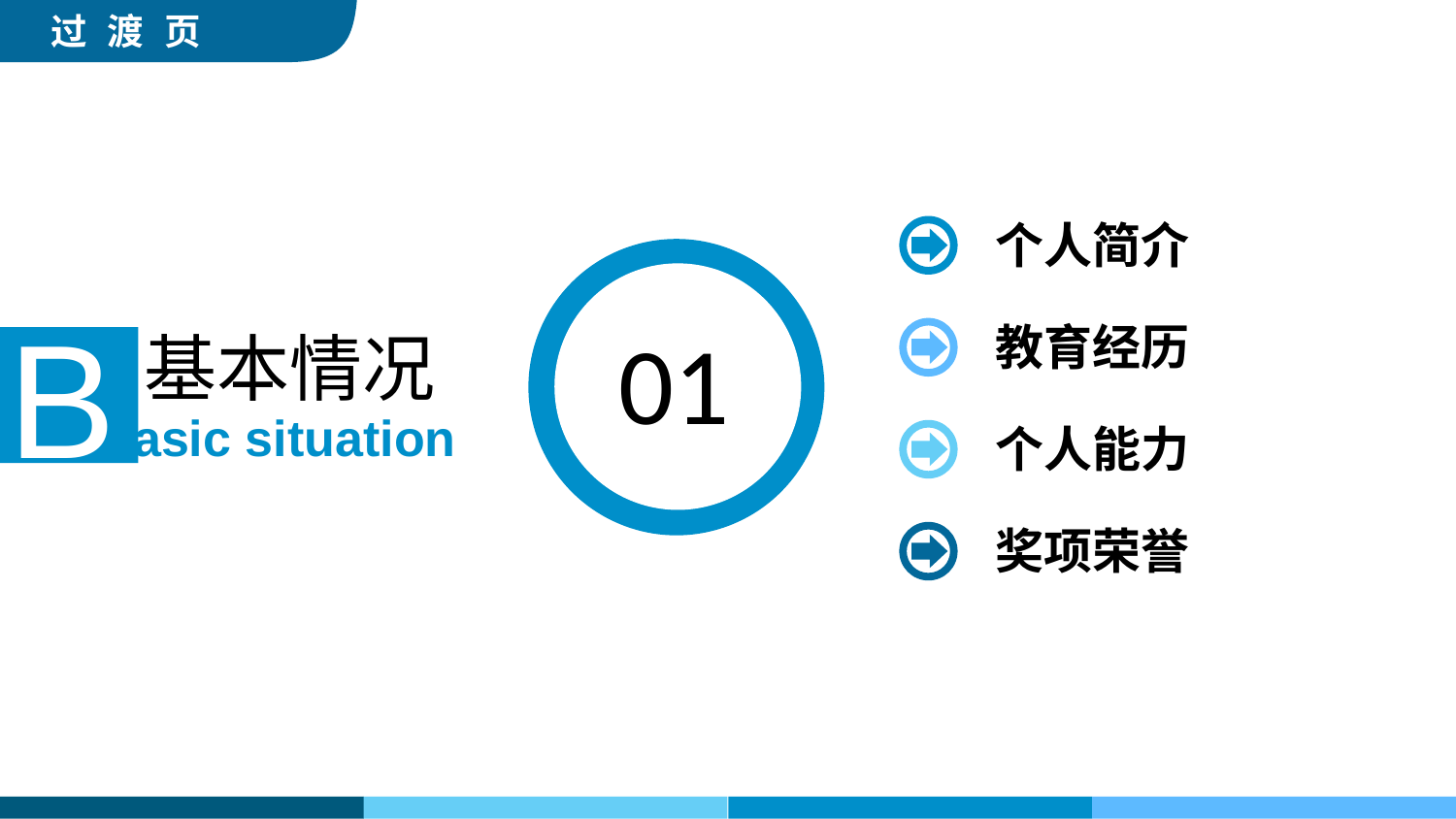

过 渡 页
个人简介

01
B
基本情况

asic situation
教育经历

个人能力

奖项荣誉